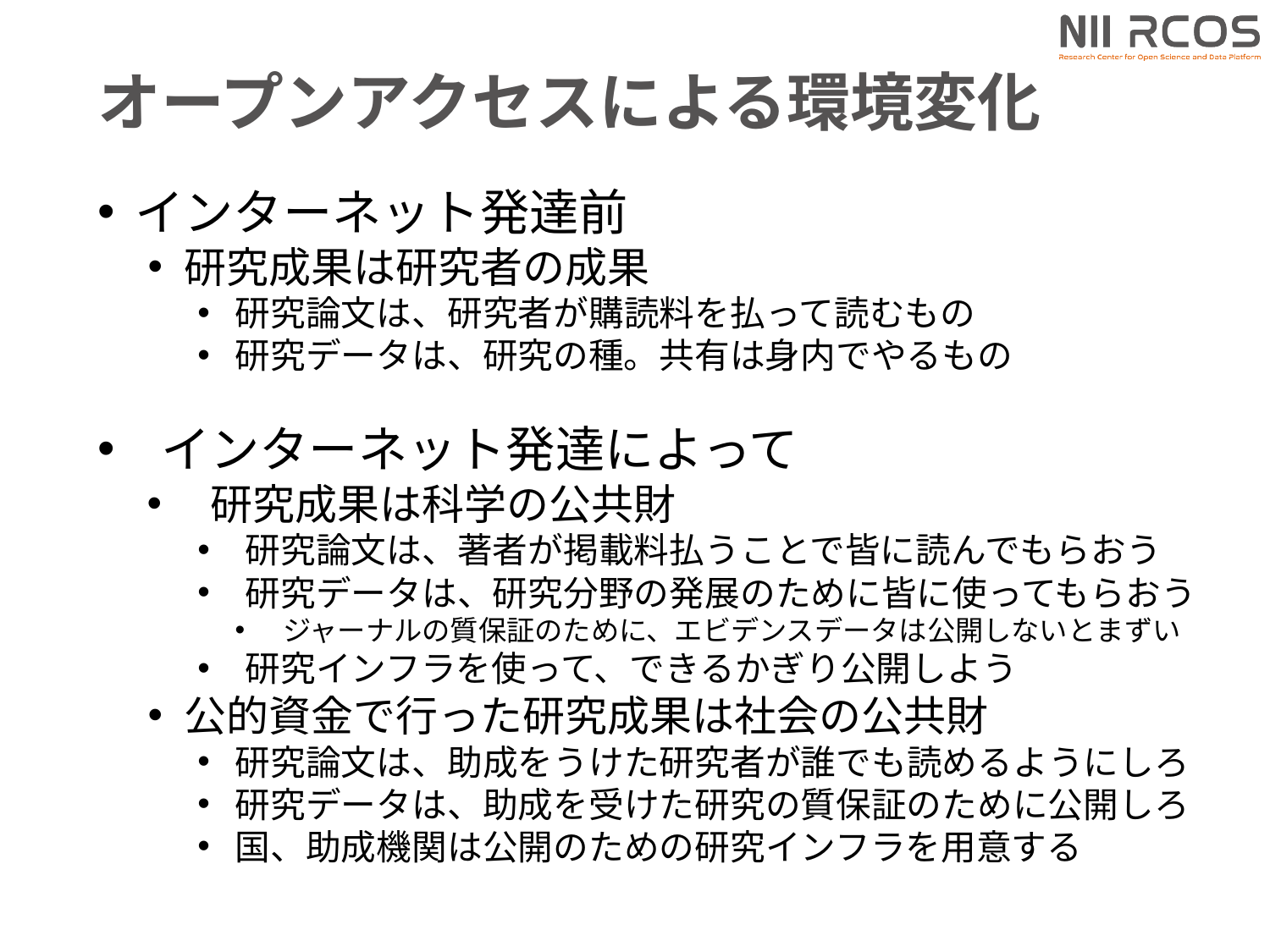

# オープンアクセスによる環境変化
インターネット発達前
研究成果は研究者の成果
研究論文は、研究者が購読料を払って読むもの
研究データは、研究の種。共有は身内でやるもの

インターネット発達によって
研究成果は科学の公共財
研究論文は、著者が掲載料払うことで皆に読んでもらおう
研究データは、研究分野の発展のために皆に使ってもらおう
ジャーナルの質保証のために、エビデンスデータは公開しないとまずい
研究インフラを使って、できるかぎり公開しよう
公的資金で行った研究成果は社会の公共財
研究論文は、助成をうけた研究者が誰でも読めるようにしろ
研究データは、助成を受けた研究の質保証のために公開しろ
国、助成機関は公開のための研究インフラを用意する